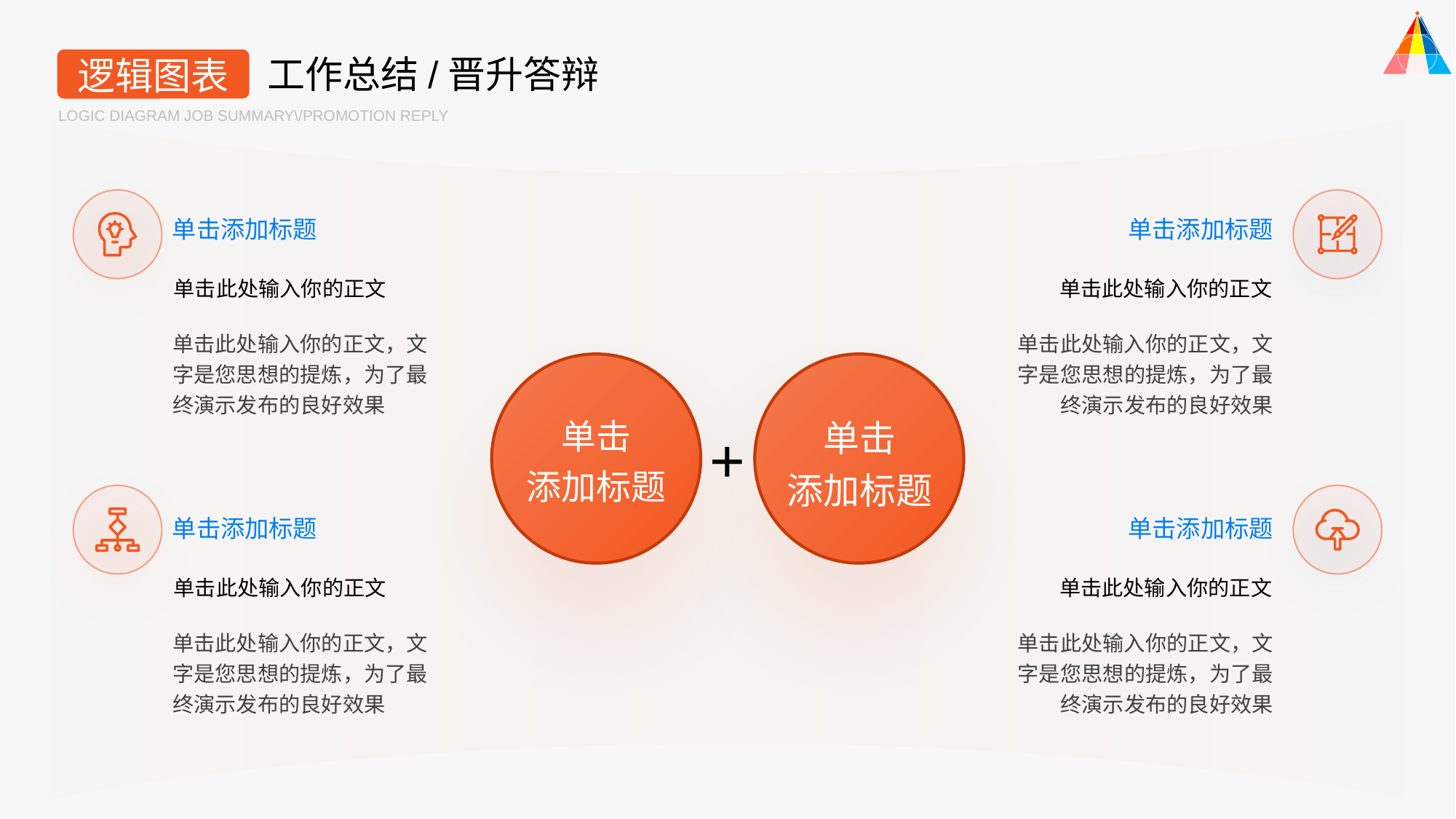

工作总结/晋升答辩

逻辑图表
LOGIC DIAGRAM JOB SUMMARY\/PROMOTION REPLY

单击添加标题
单击此处输入你的正文
单击此处输入你的正文，文字是您思想的提炼，为了最终演示发布的良好效果
单击添加标题

单击此处输入你的正文
单击此处输入你的正文，文字是您思想的提炼，为了最终演示发布的良好效果

单击
添加标题
单击
添加标题
+

单击添加标题
单击此处输入你的正文
单击此处输入你的正文，文字是您思想的提炼，为了最终演示发布的良好效果
单击添加标题

单击此处输入你的正文
单击此处输入你的正文，文字是您思想的提炼，为了最终演示发布的良好效果